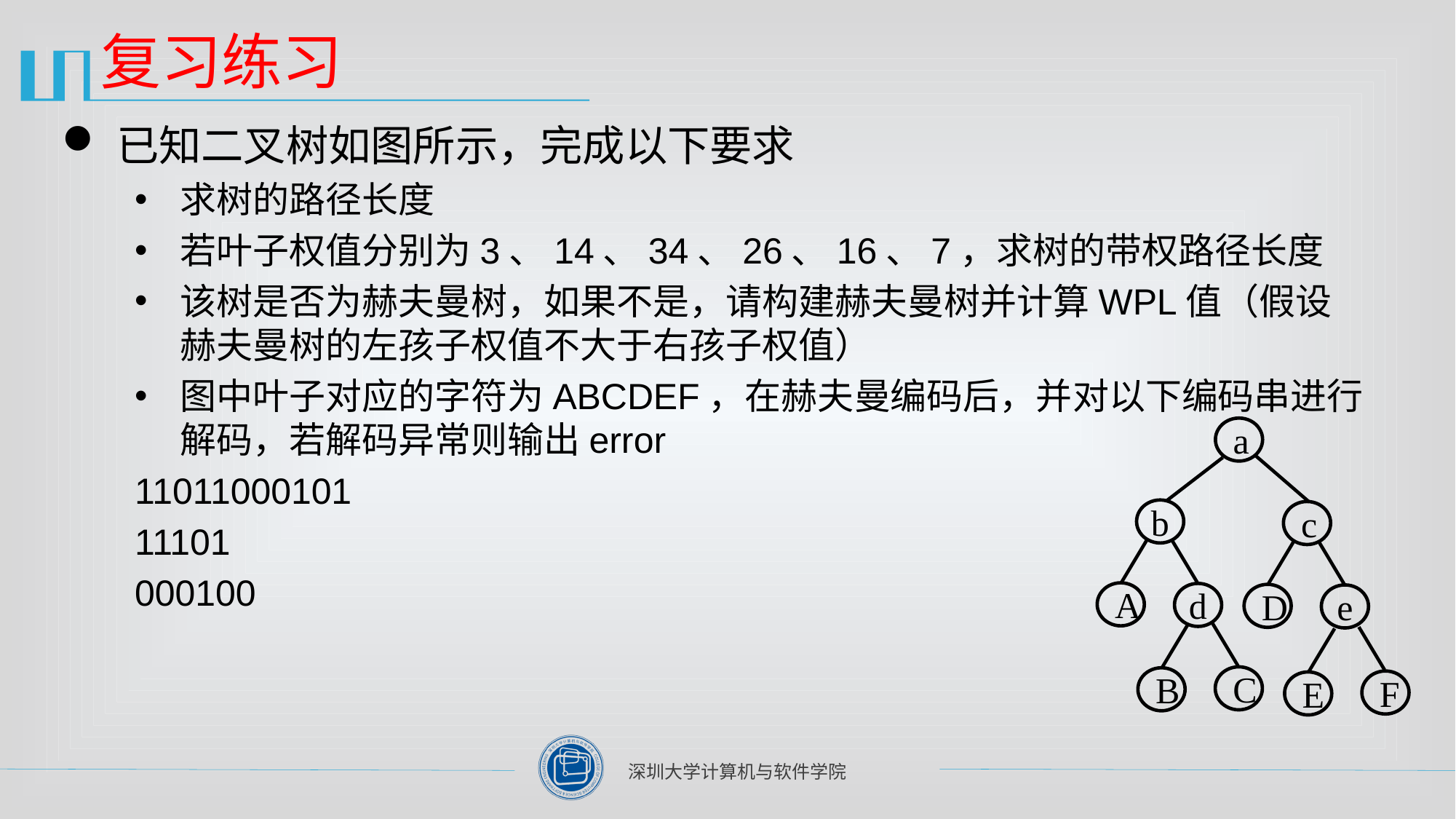

# 复习练习
已知二叉树如图所示，完成以下要求
求树的路径长度
若叶子权值分别为3、14、34、26、16、7，求树的带权路径长度
该树是否为赫夫曼树，如果不是，请构建赫夫曼树并计算WPL值（假设赫夫曼树的左孩子权值不大于右孩子权值）
图中叶子对应的字符为ABCDEF，在赫夫曼编码后，并对以下编码串进行解码，若解码异常则输出error
11011000101
11101
000100

a

b
c

A
d
D
e

C
B
F
E
102